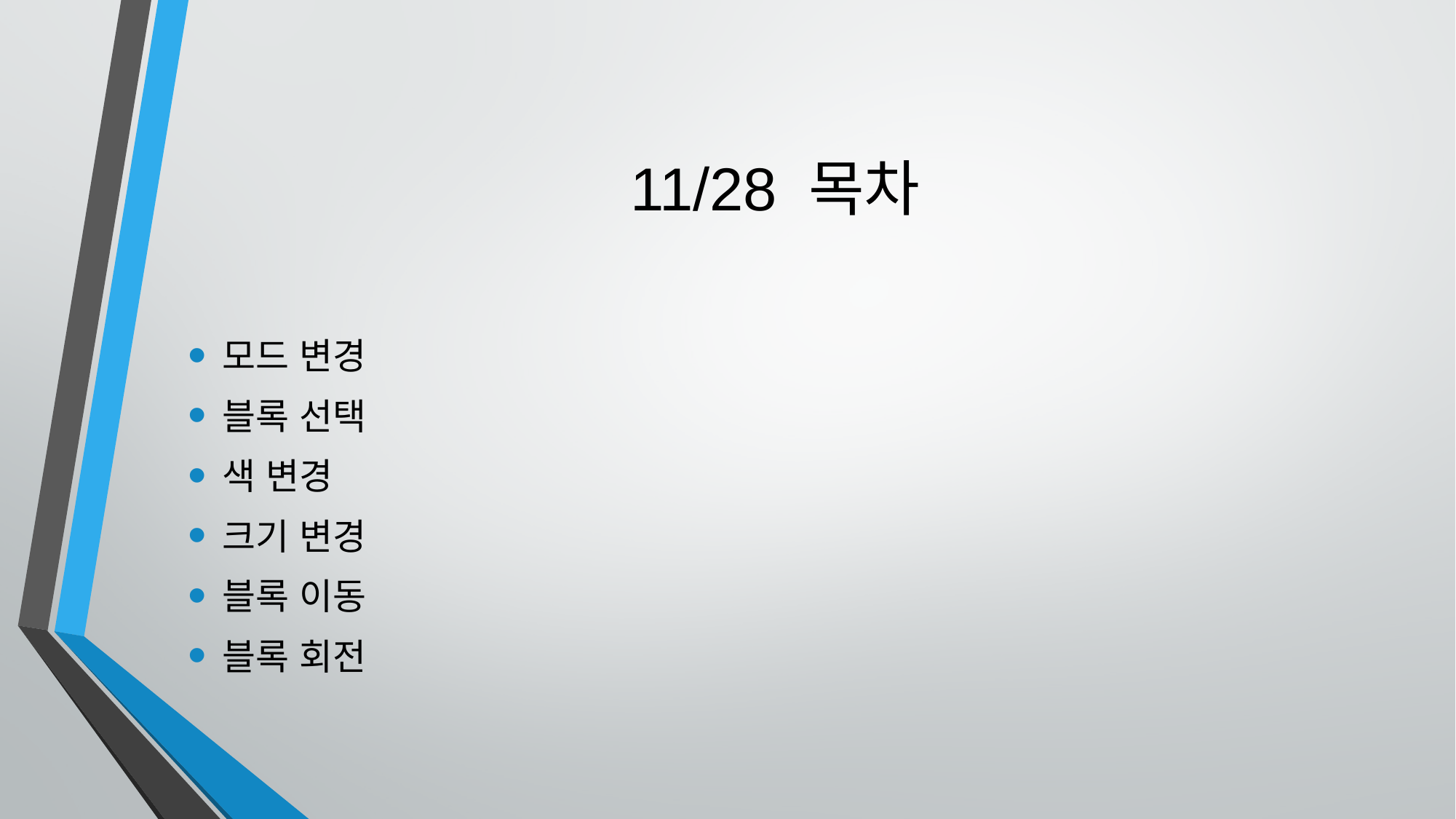

# 11/28 목차
모드 변경
블록 선택
색 변경
크기 변경
블록 이동
블록 회전